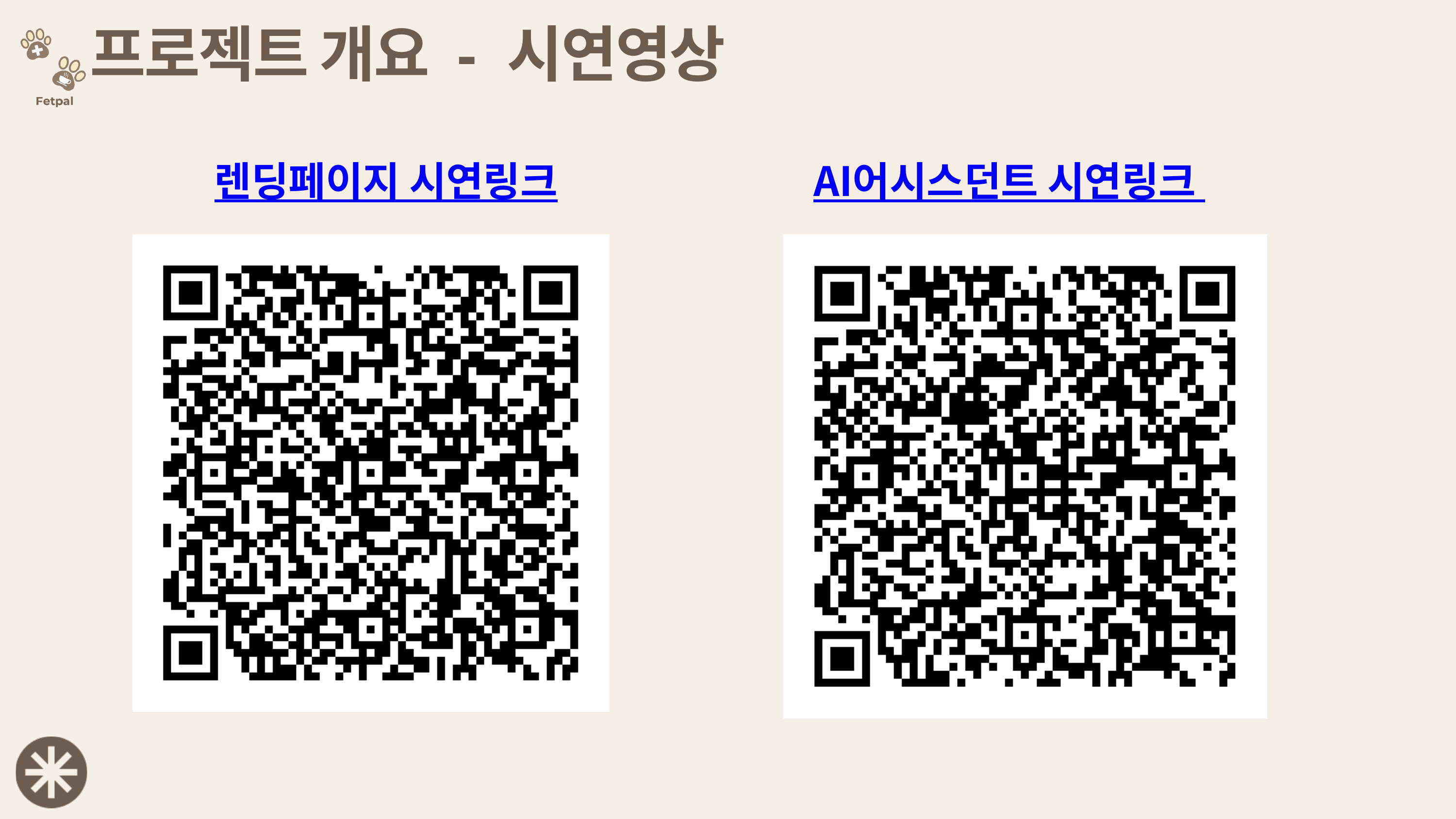

프로젝트 개요 - 시연영상

렌딩페이지 시연링크
AI어시스던트 시연링크